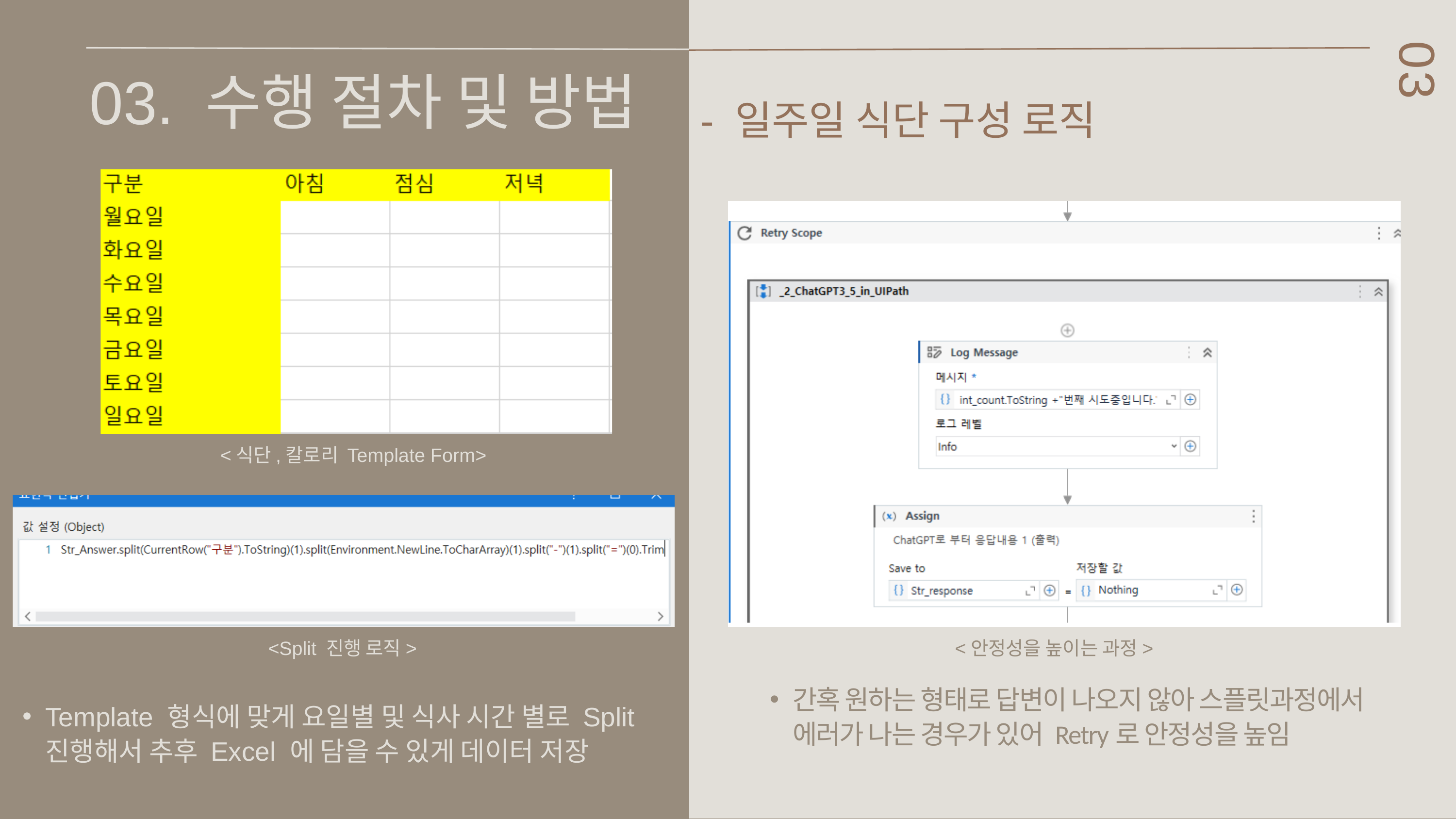

03. 수행 절차 및 방법
03
 - 일주일 식단 구성 로직

<식단,칼로리 Template Form>

<Split 진행 로직>
<안정성을 높이는 과정>
간혹 원하는 형태로 답변이 나오지 않아 스플릿과정에서 에러가 나는 경우가 있어 Retry로 안정성을 높임
Template 형식에 맞게 요일별 및 식사 시간 별로 Split 진행해서 추후 Excel 에 담을 수 있게 데이터 저장